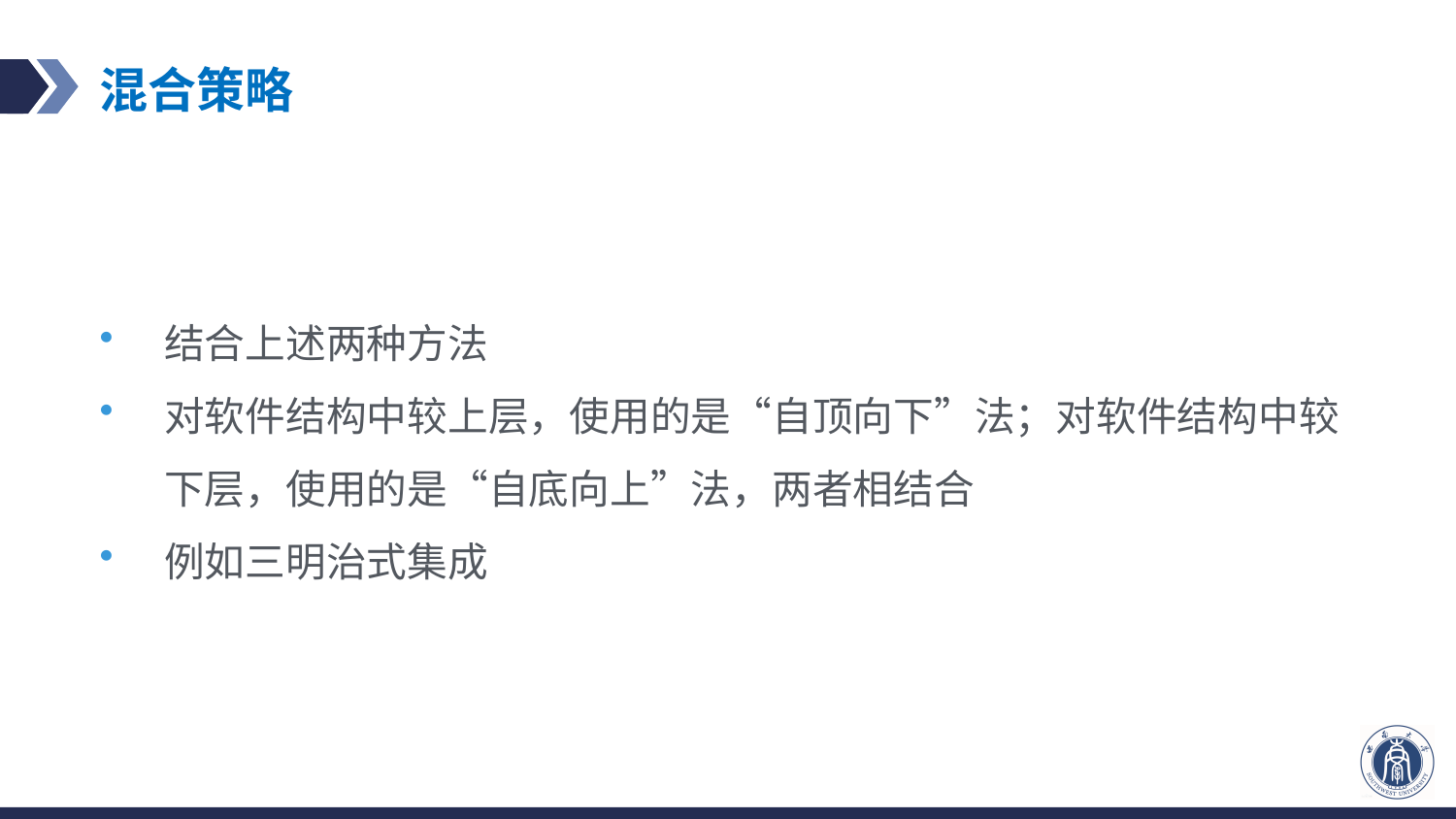

# 混合策略
结合上述两种方法
对软件结构中较上层，使用的是“自顶向下”法；对软件结构中较下层，使用的是“自底向上”法，两者相结合
例如三明治式集成